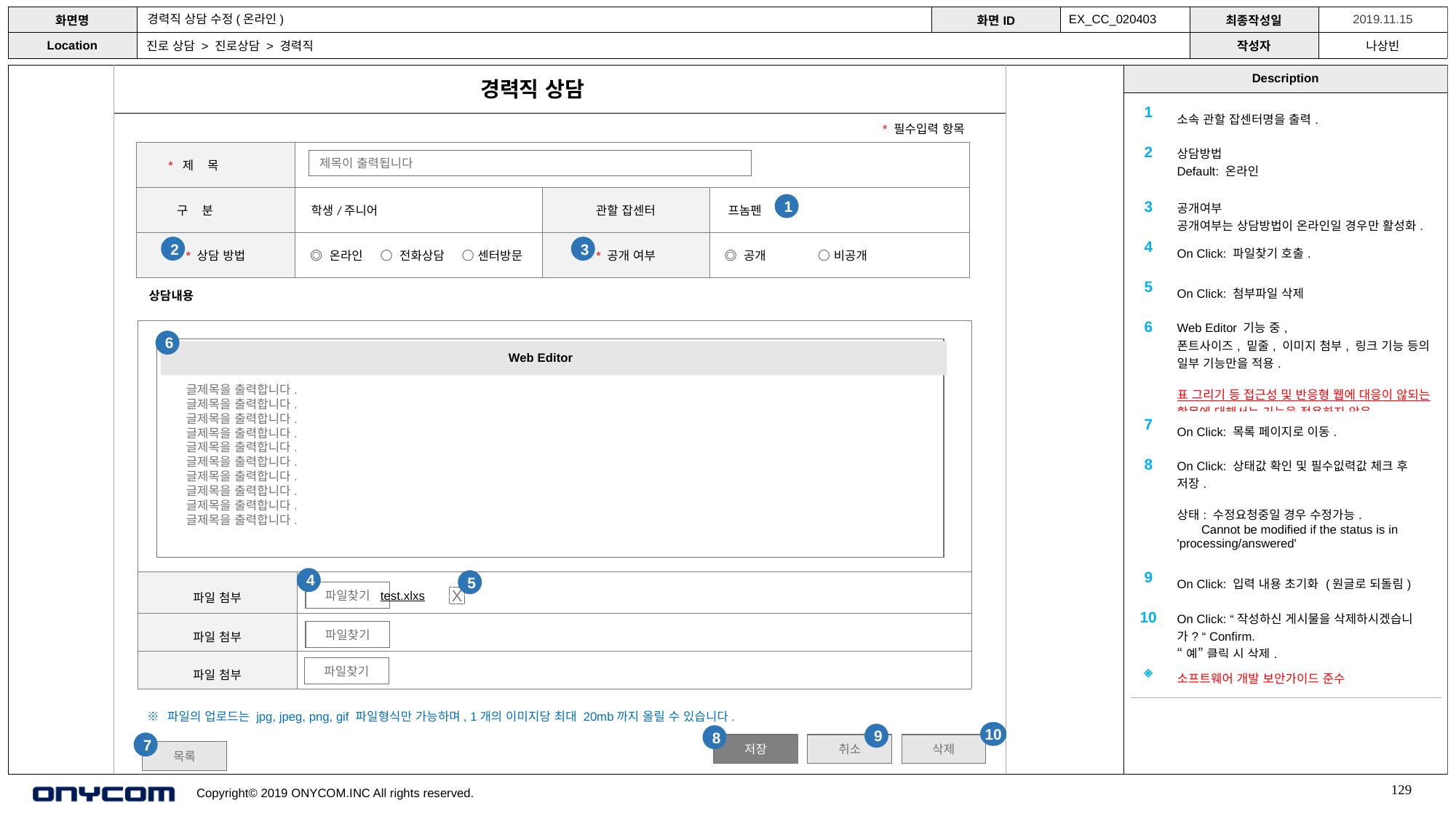

경력직 상담 수정(온라인)
EX_CC_020403
진로 상담 > 진로상담 > 경력직
경력직 상담
| 1 | 소속 관할 잡센터명을 출력. |
| --- | --- |
| 2 | 상담방법 Default: 온라인 |
| 3 | 공개여부 공개여부는 상담방법이 온라인일 경우만 활성화. |
| 4 | On Click: 파일찾기 호출. |
| 5 | On Click: 첨부파일 삭제 |
| 6 | Web Editor 기능 중, 폰트사이즈, 밑줄, 이미지 첨부, 링크 기능 등의 일부 기능만을 적용. 표 그리기 등 접근성 및 반응형 웹에 대응이 않되는 항목에 대해서는 기능을 적용하지 않음. |
| 7 | On Click: 목록 페이지로 이동. |
| 8 | On Click: 상태값 확인 및 필수잆력값 체크 후 저장. 상태: 수정요청중일 경우 수정가능. Cannot be modified if the status is in 'processing/answered' |
| 9 | On Click: 입력 내용 초기화 (원글로 되돌림) |
| 10 | On Click: “작성하신 게시물을 삭제하시겠습니가? “ Confirm. “예” 클릭 시 삭제. |
| ※ | 소프트웨어 개발 보안가이드 준수 |
* 필수입력 항목
| \* 제 목 |  |  |  |
| --- | --- | --- | --- |
| 구 분 | 학생/주니어 | 관할 잡센터 | 프놈펜 |
| \* 상담 방법 | ◎ 온라인 ○ 전화상담 ○ 센터방문 | \* 공개 여부 | ◎ 공개 ○ 비공개 |
제목이 출력됩니다
1
2
3
상담내용
|  |  |
| --- | --- |
| 파일 첨부 | test.xlxs |
| 파일 첨부 |  |
| 파일 첨부 |  |
6

Web Editor
글제목을 출력합니다.
글제목을 출력합니다.
글제목을 출력합니다.
글제목을 출력합니다.
글제목을 출력합니다.
글제목을 출력합니다.
글제목을 출력합니다.
글제목을 출력합니다.
글제목을 출력합니다.
글제목을 출력합니다.

4
5
파일찾기
X
파일찾기
파일찾기
※  파일의 업로드는 jpg, jpeg, png, gif 파일형식만 가능하며, 1개의 이미지당 최대 20mb까지 올릴 수 있습니다.
10
9
8
7
저장
취소
삭제
목록
129